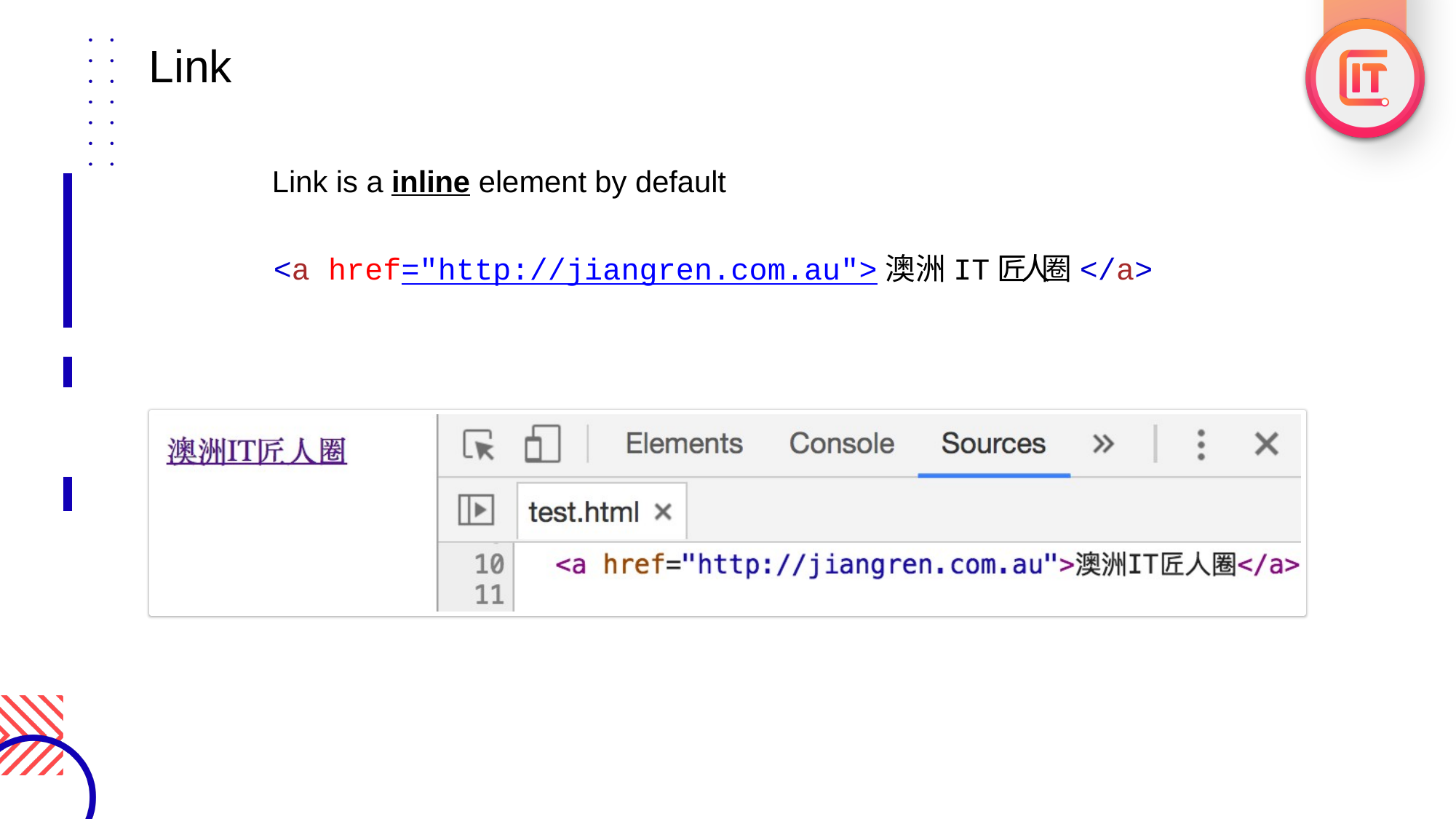

Link
Link is a inline element by default

<a href="http://jiangren.com.au">澳洲IT匠人  圈</a>